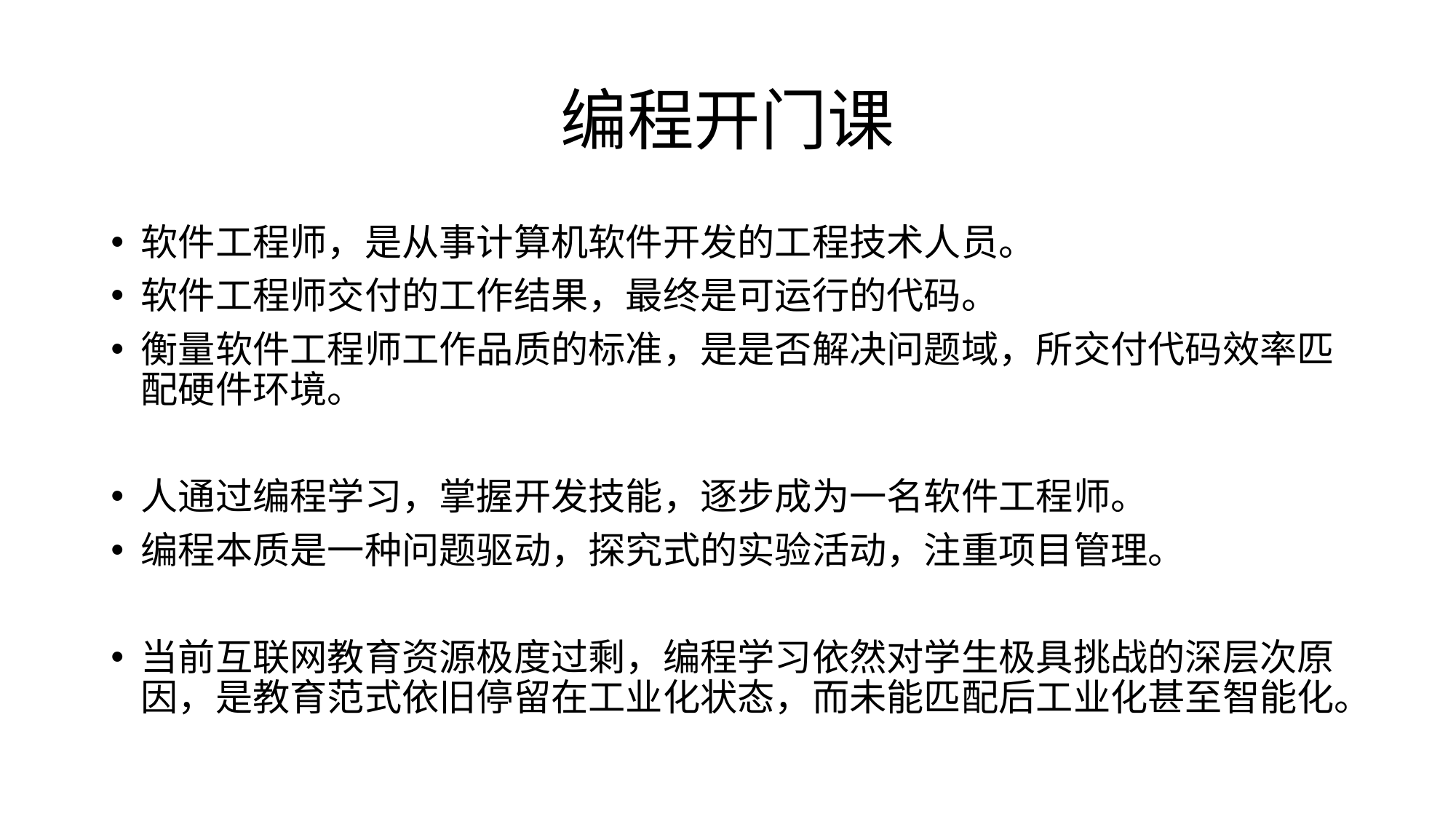

# 编程开门课
软件工程师，是从事计算机软件开发的工程技术人员。
软件工程师交付的工作结果，最终是可运行的代码。
衡量软件工程师工作品质的标准，是是否解决问题域，所交付代码效率匹配硬件环境。

人通过编程学习，掌握开发技能，逐步成为一名软件工程师。
编程本质是一种问题驱动，探究式的实验活动，注重项目管理。

当前互联网教育资源极度过剩，编程学习依然对学生极具挑战的深层次原因，是教育范式依旧停留在工业化状态，而未能匹配后工业化甚至智能化。